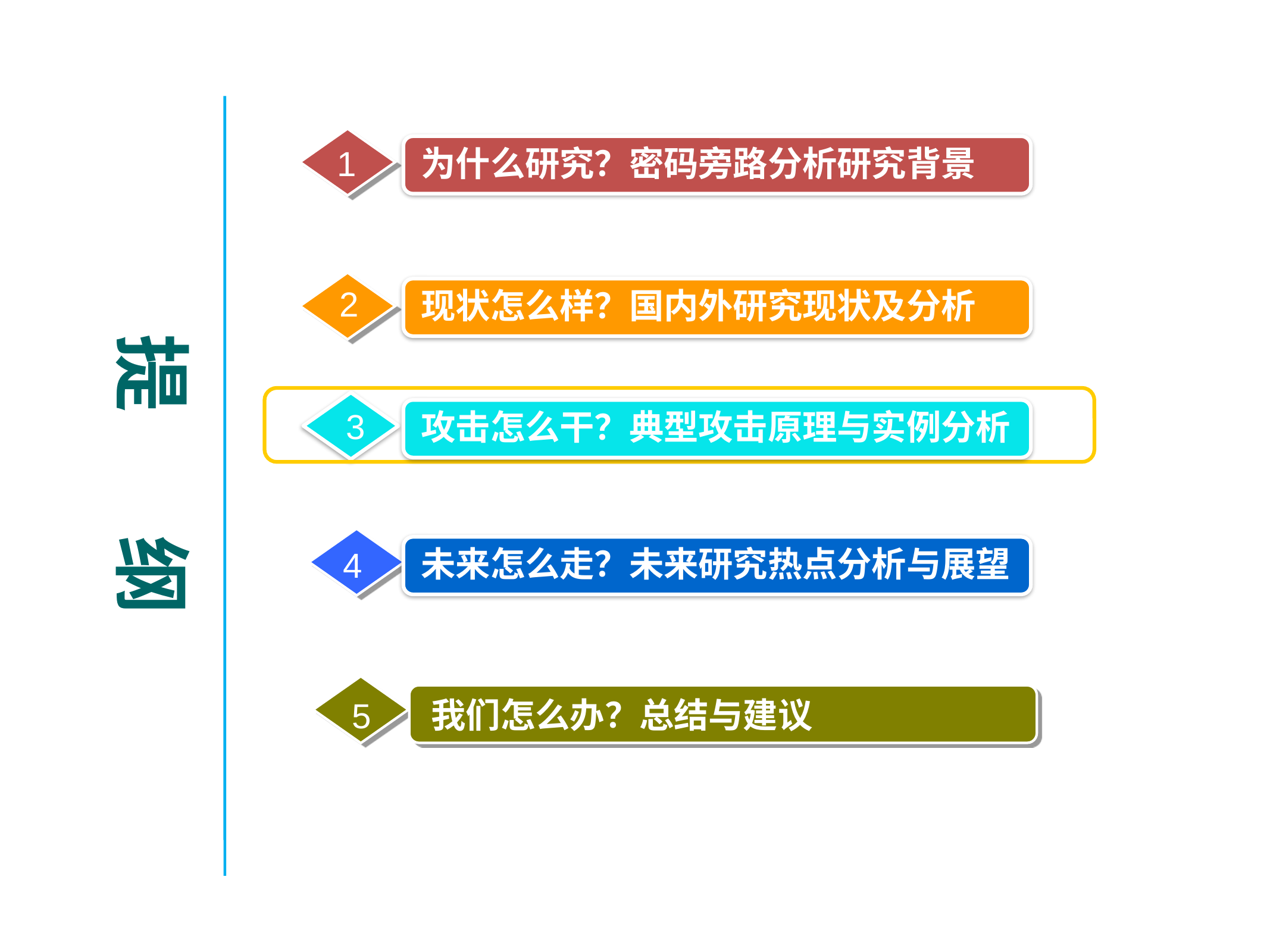

提       纲

1

为什么研究？密码旁路分析研究背景

2

现状怎么样？国内外研究现状及分析

3

攻击怎么干？典型攻击原理与实例分析

未来怎么走？未来研究热点分析与展望
4

5
我们怎么办？总结与建议